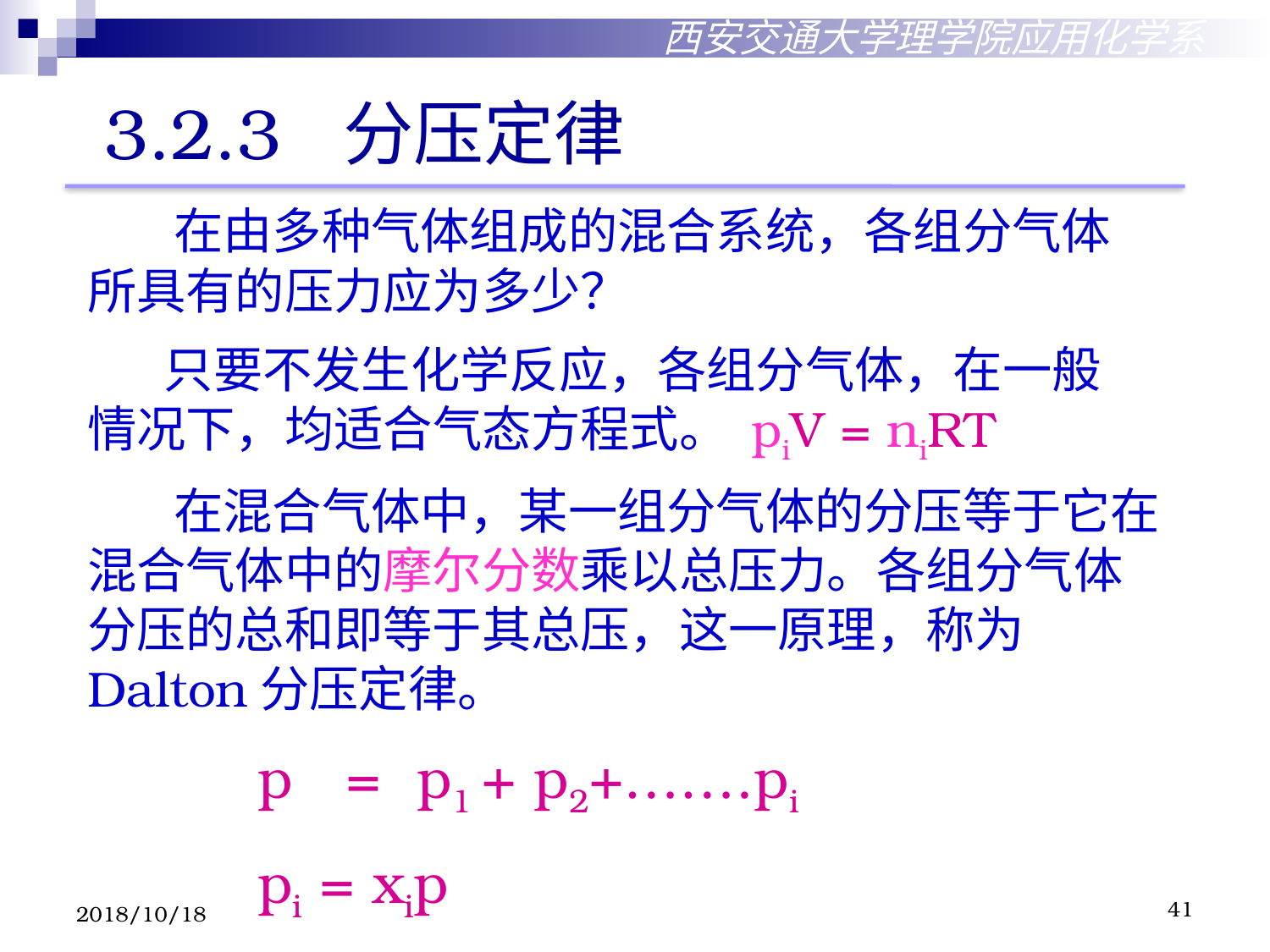

西安交通大学理学院应用化学系
3.2.3  分压定律

        在由多种气体组成的混合系统，各组分气体所具有的压力应为多少？
       只要不发生化学反应，各组分气体，在一般情况下，均适合气态方程式。 piV = niRT
        在混合气体中，某一组分气体的分压等于它在混合气体中的摩尔分数乘以总压力。各组分气体分压的总和即等于其总压，这一原理，称为Dalton分压定律。
p   =  p1 + p2+…….pi
pi = xip
2018/10/18
41